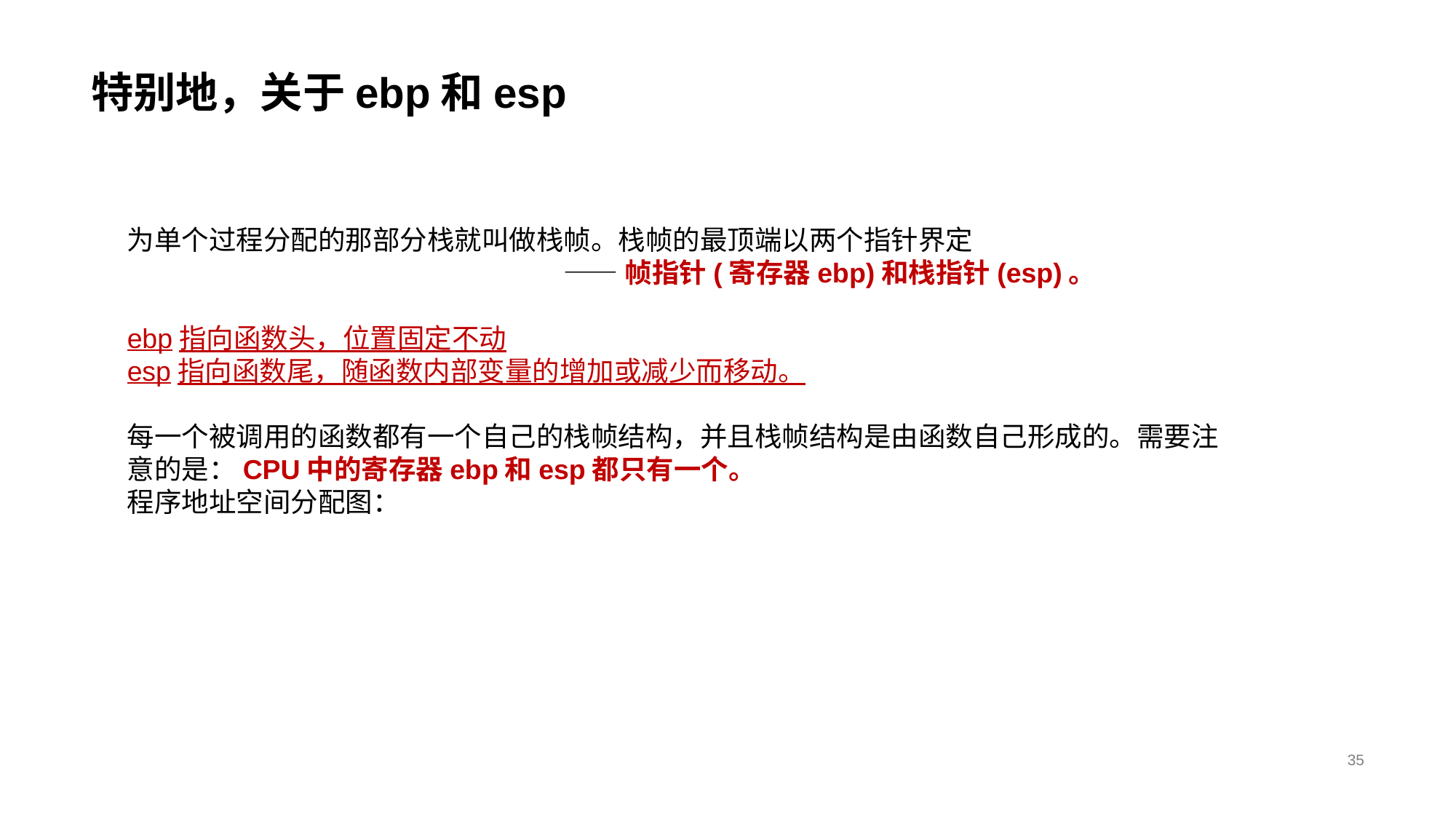

# 特别地，关于ebp和esp
为单个过程分配的那部分栈就叫做栈帧。栈帧的最顶端以两个指针界定
 				——帧指针(寄存器ebp)和栈指针(esp)。

ebp指向函数头，位置固定不动
esp指向函数尾，随函数内部变量的增加或减少而移动。

每一个被调用的函数都有一个自己的栈帧结构，并且栈帧结构是由函数自己形成的。需要注意的是：CPU中的寄存器ebp和esp都只有一个。
程序地址空间分配图：

35